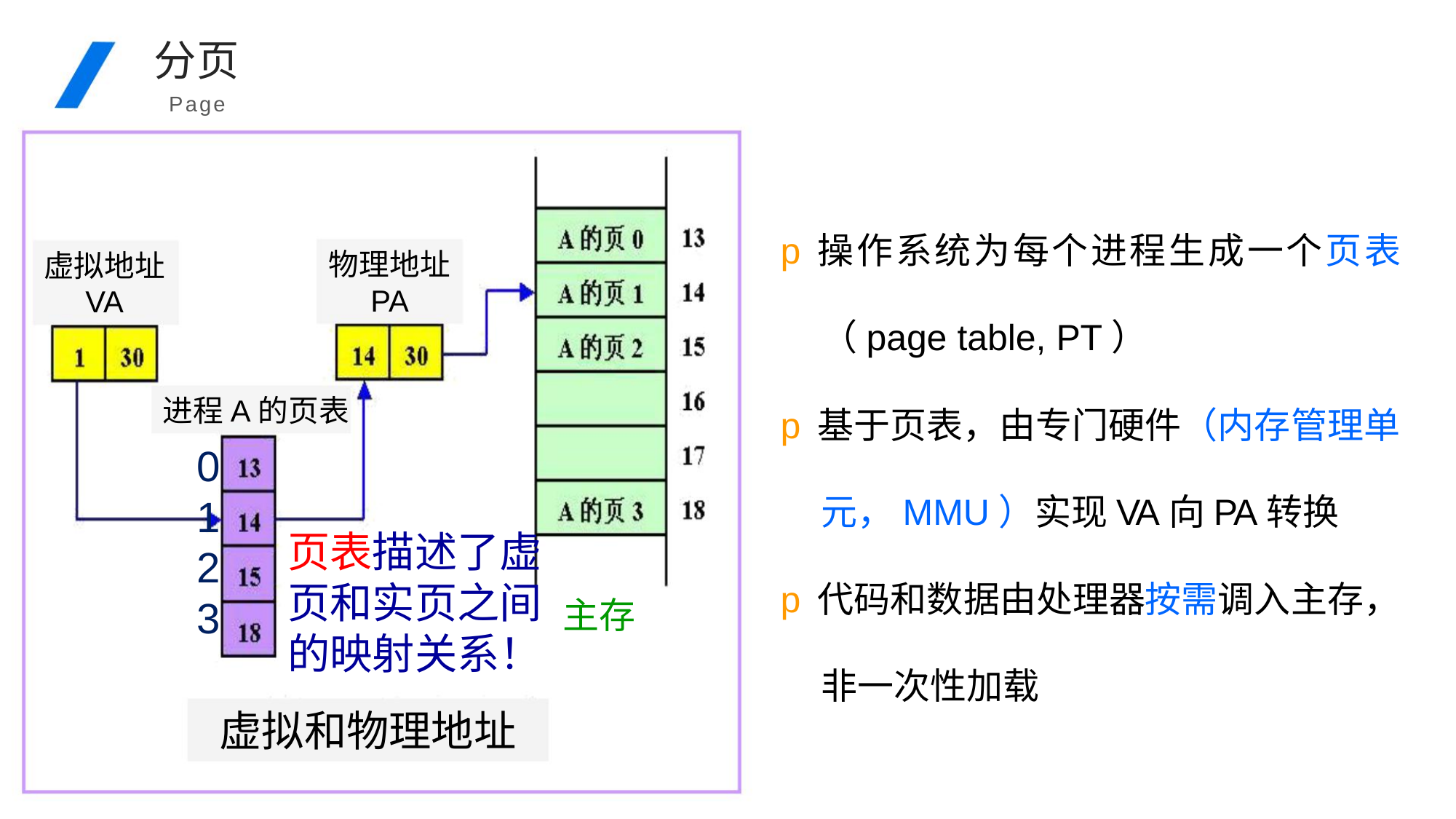

分页
Page
p操作系统为每个进程生成一个页表
（page table, PT）
物理地址
PA
虚拟地址
VA
进程A的页表
p基于页表，由专门硬件（内存管理单
元，MMU）实现VA向PA转换
p代码和数据由处理器按需调入主存，
非一次性加载
0
1
2
3
页表描述了虚
页和实页之间
的映射关系！
主存
虚拟和物理地址